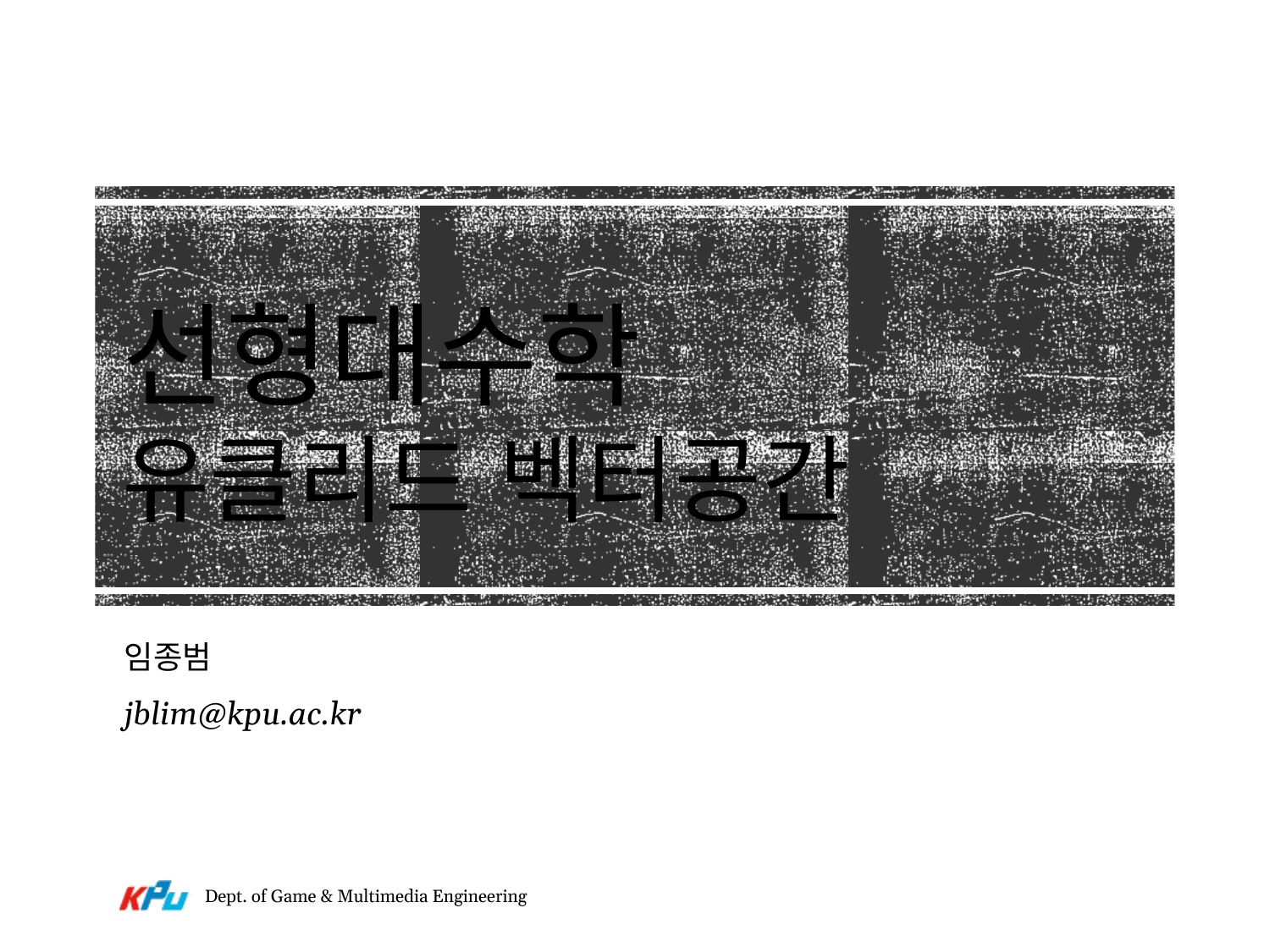

# 선형대수학 유클리드 벡터공간
임종범
jblim@kpu.ac.kr
Dept. of Game & Multimedia Engineering